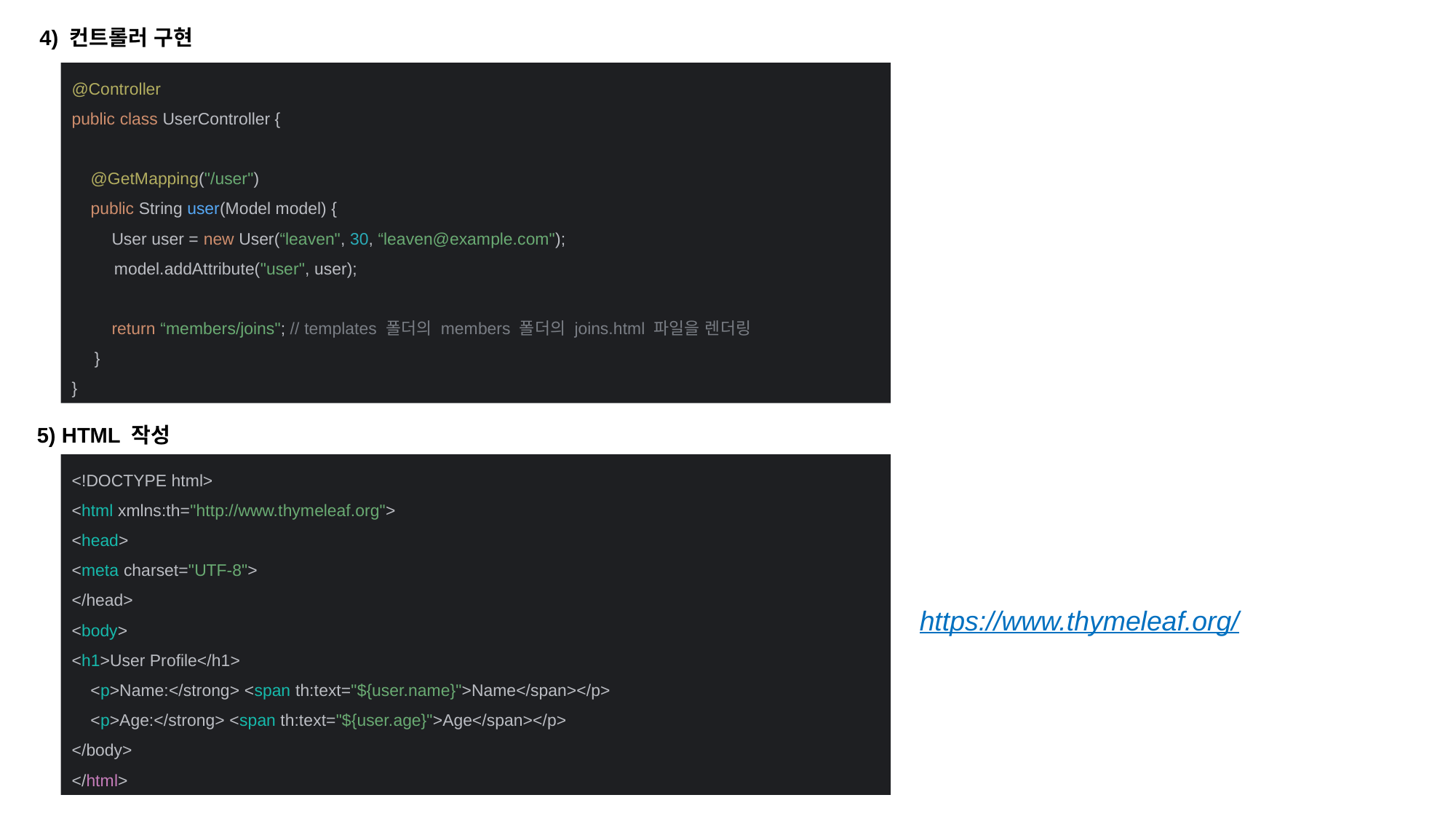

4) 컨트롤러 구현
@Controller
public class UserController {
    @GetMapping("/user")
    public String user(Model model) {
    User user = new User(“leaven", 30, “leaven@example.com");
         model.addAttribute("user", user);
    return “members/joins"; // templates 폴더의 members 폴더의 joins.html 파일을 렌더링
    }
}
5) HTML 작성
<!DOCTYPE html>
<html xmlns:th="http://www.thymeleaf.org">
<head>
<meta charset="UTF-8">
</head>
<body>
<h1>User Profile</h1>
    <p>Name:</strong> <span th:text="${user.name}">Name</span></p>
    <p>Age:</strong> <span th:text="${user.age}">Age</span></p>
</body>
</html>
https://www.thymeleaf.org/